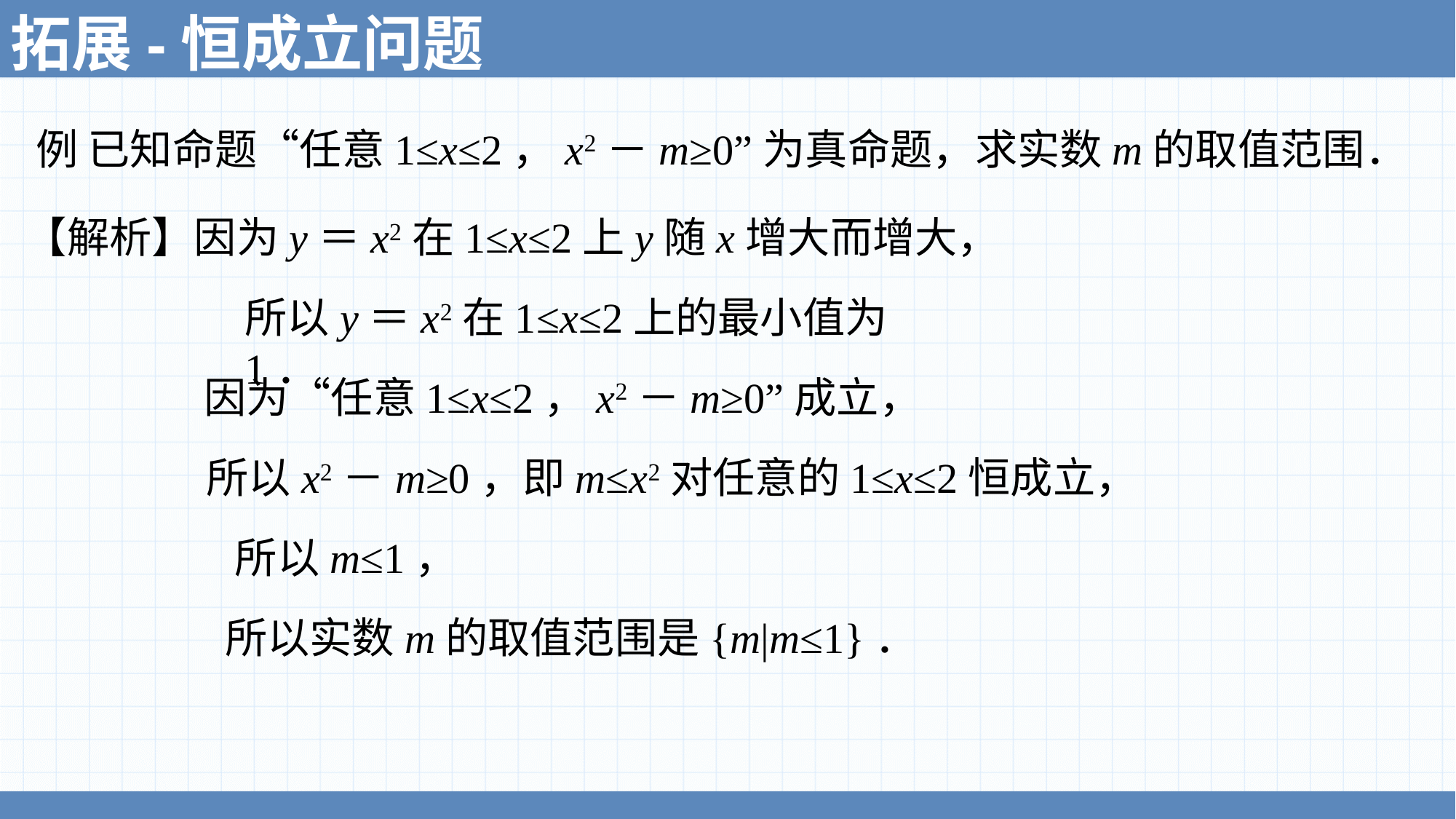

拓展-恒成立问题
例 已知命题“任意1≤x≤2，x2－m≥0”为真命题，求实数m的取值范围．
【解析】因为y＝x2在1≤x≤2上y随x增大而增大，
所以y＝x2在1≤x≤2上的最小值为1．
因为“任意1≤x≤2，x2－m≥0”成立，
所以x2－m≥0，即m≤x2对任意的1≤x≤2恒成立，
所以m≤1，
所以实数m的取值范围是{m|m≤1}．